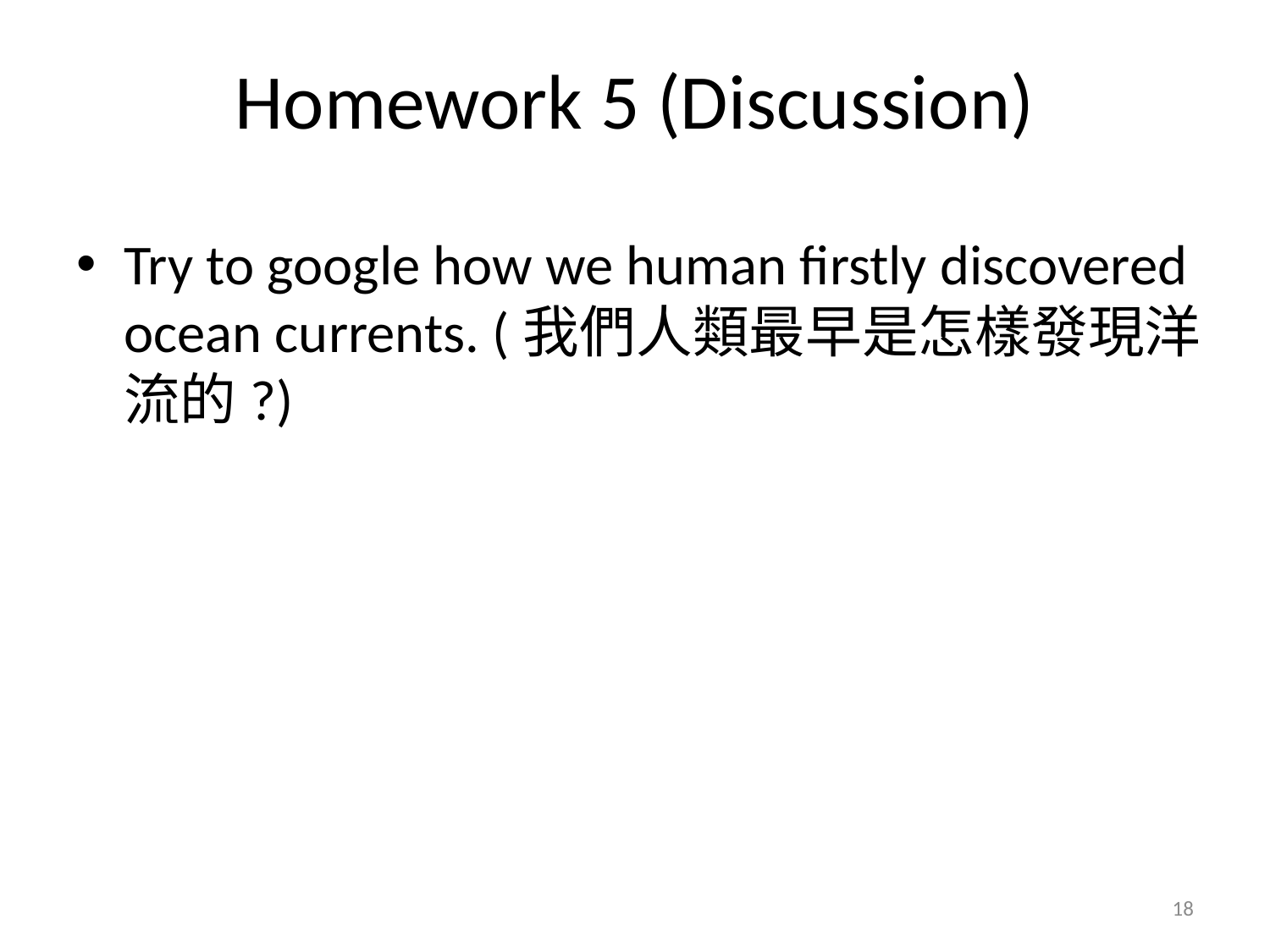

# Homework 5 (Discussion)
Try to google how we human firstly discovered ocean currents. (我們人類最早是怎樣發現洋流的?)

18